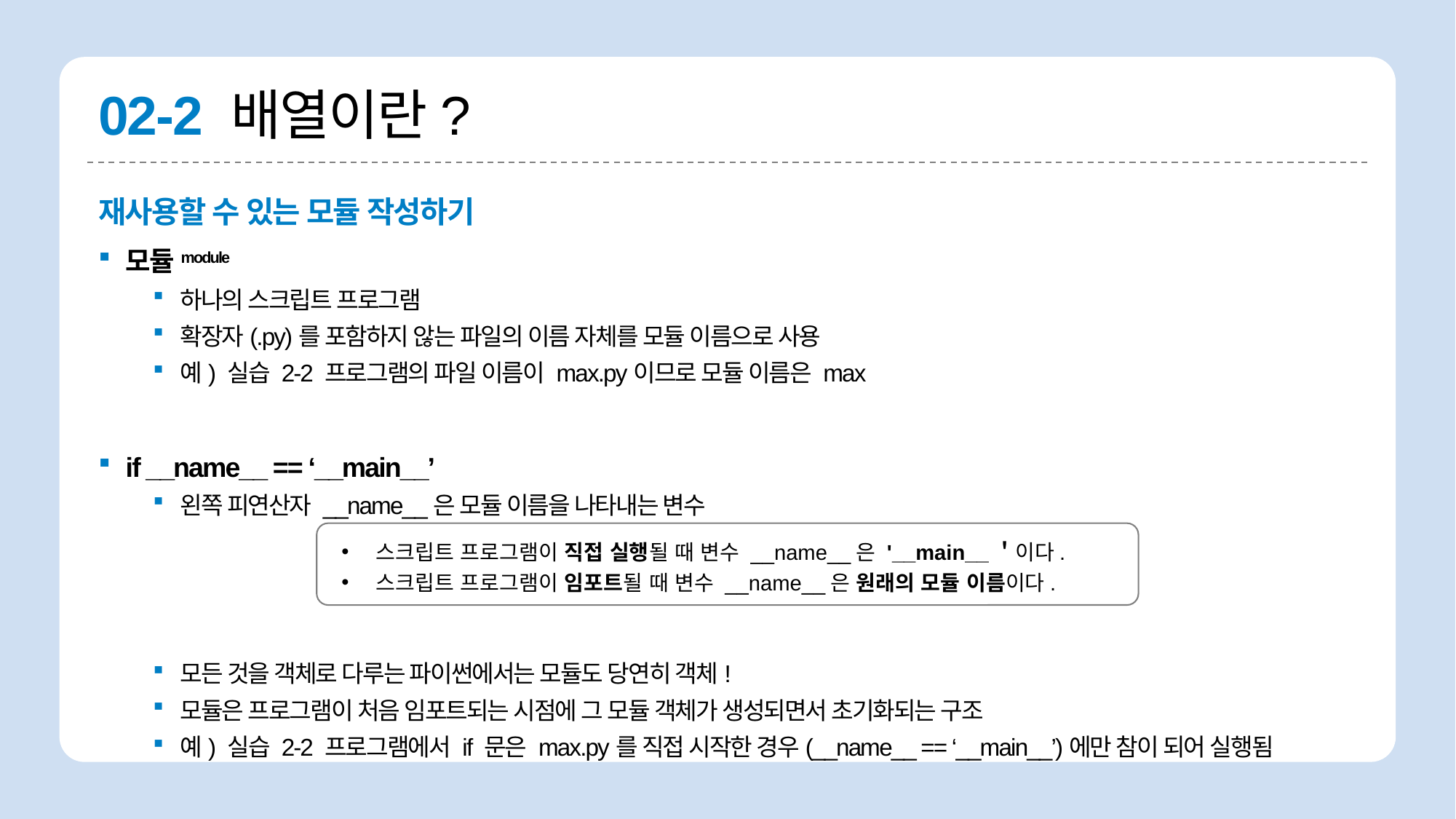

# 02-2 배열이란?
재사용할 수 있는 모듈 작성하기
모듈module
하나의 스크립트 프로그램
확장자(.py)를 포함하지 않는 파일의 이름 자체를 모듈 이름으로 사용
예) 실습 2-2 프로그램의 파일 이름이 max.py이므로 모듈 이름은 max

if __name__ == ‘__main__’
왼쪽 피연산자 __name__은 모듈 이름을 나타내는 변수

모든 것을 객체로 다루는 파이썬에서는 모듈도 당연히 객체!
모듈은 프로그램이 처음 임포트되는 시점에 그 모듈 객체가 생성되면서 초기화되는 구조
예) 실습 2-2 프로그램에서 if 문은 max.py를 직접 시작한 경우(__name__ == ‘__main__’)에만 참이 되어 실행됨
스크립트 프로그램이 직접 실행될 때 변수 __name__은 '__main__＇이다.
스크립트 프로그램이 임포트될 때 변수 __name__은 원래의 모듈 이름이다.